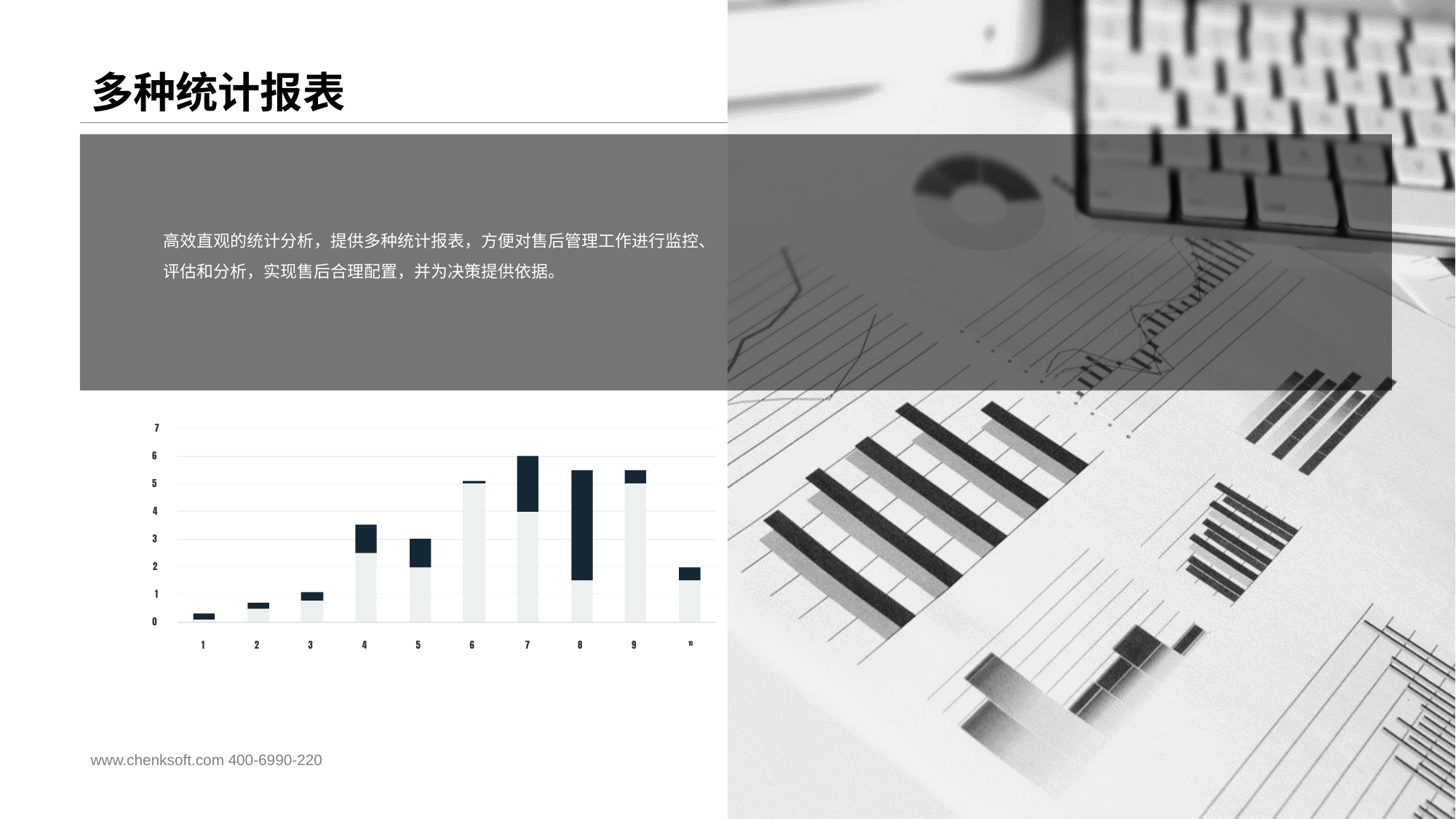

高效直观的统计分析，提供多种统计报表，方便对售后管理工作进行监控、评估和分析，实现售后合理配置，并为决策提供依据。
7

6

5

4
3
2
1
0

1
2
3
4
5
6
7
8
9
10
# 多种统计报表
www.chenksoft.com 400-6990-220
15